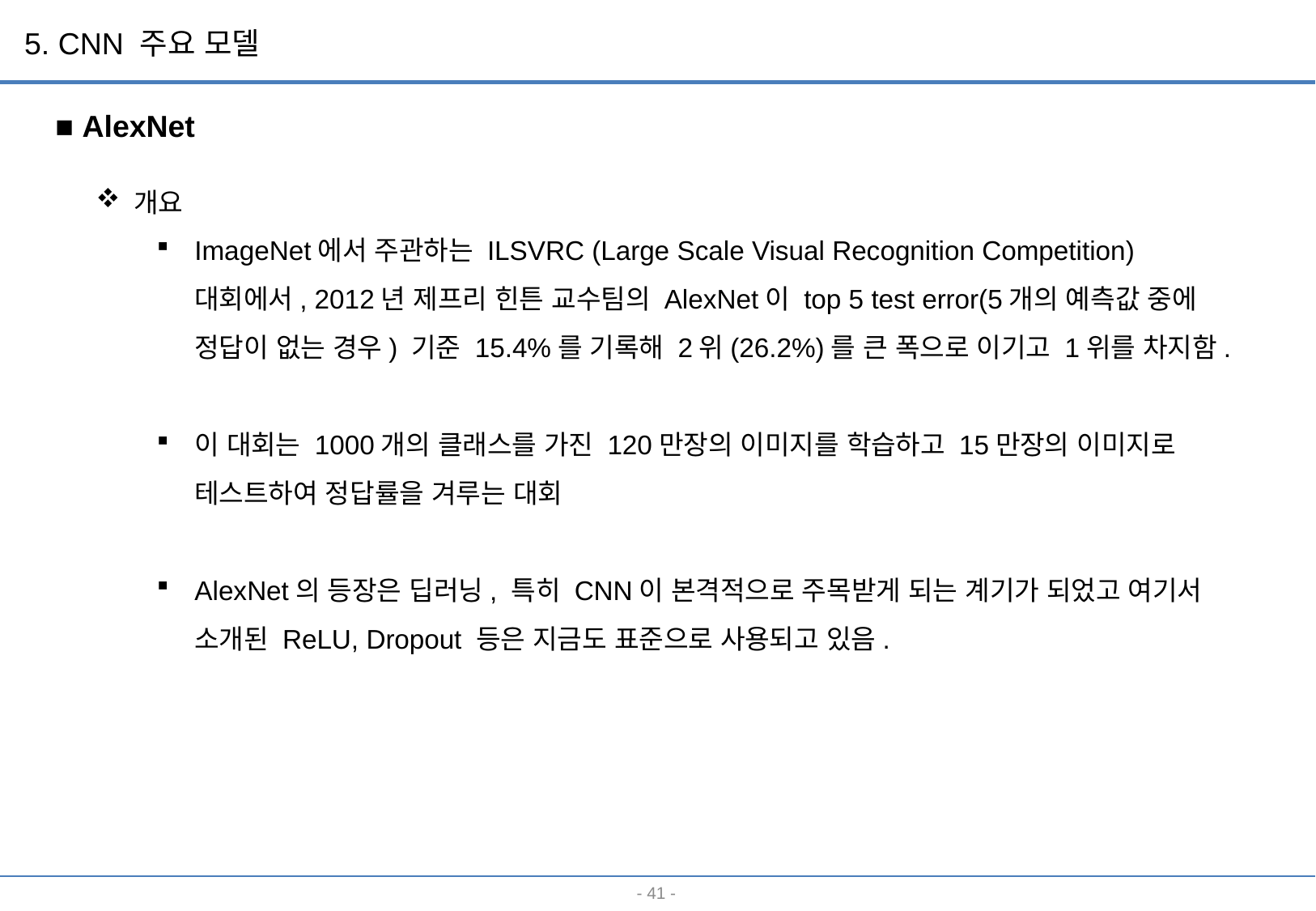

5. CNN 주요 모델

■ AlexNet
개요
ImageNet에서 주관하는 ILSVRC (Large Scale Visual Recognition Competition) 대회에서, 2012년 제프리 힌튼 교수팀의 AlexNet이 top 5 test error(5개의 예측값 중에 정답이 없는 경우) 기준 15.4%를 기록해 2위(26.2%)를 큰 폭으로 이기고 1위를 차지함.

이 대회는 1000개의 클래스를 가진 120만장의 이미지를 학습하고 15만장의 이미지로 테스트하여 정답률을 겨루는 대회

AlexNet의 등장은 딥러닝, 특히 CNN이 본격적으로 주목받게 되는 계기가 되었고 여기서 소개된 ReLU, Dropout 등은 지금도 표준으로 사용되고 있음.
- 41 -